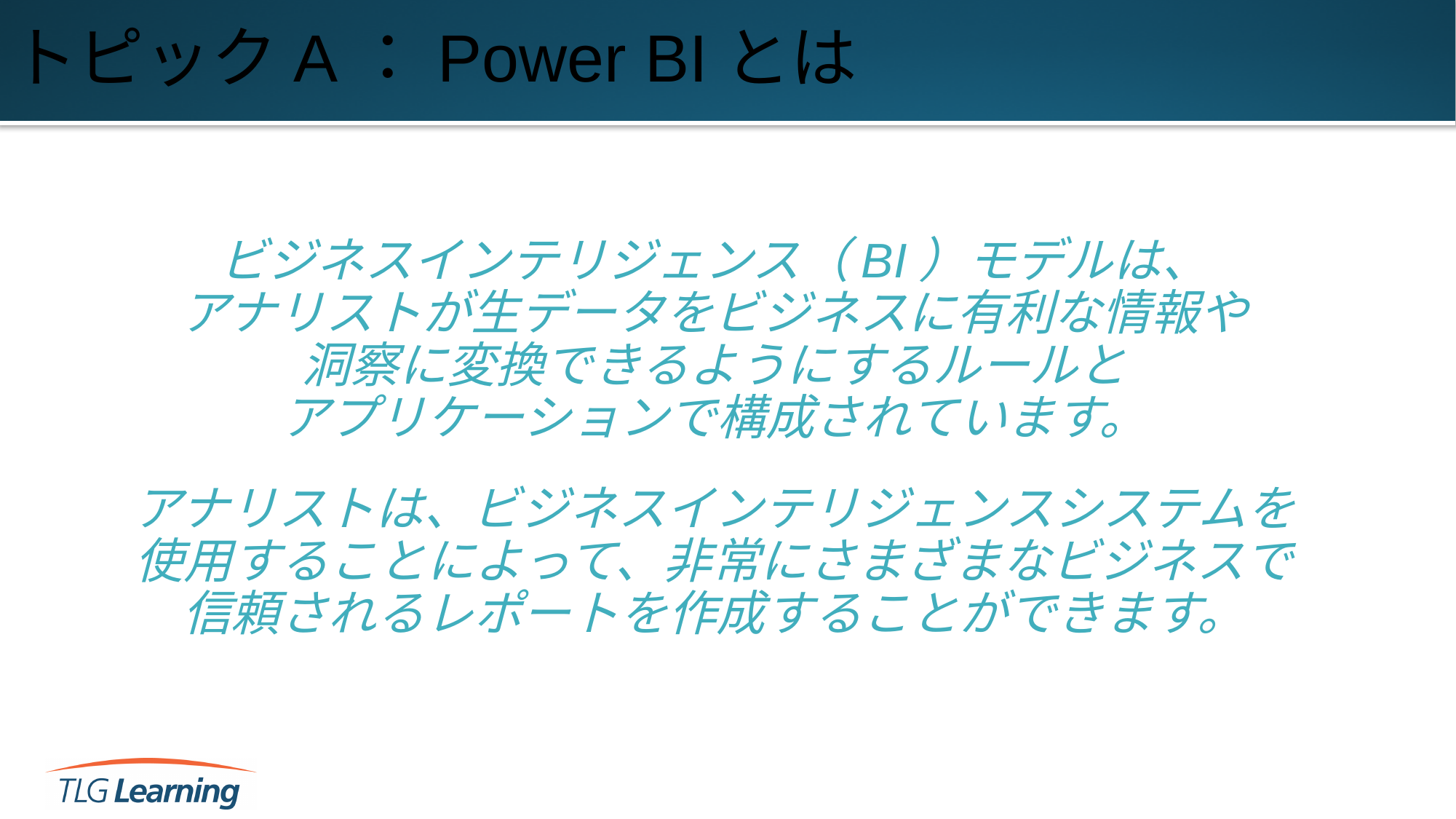

# トピックA：Power BIとは
ビジネスインテリジェンス（BI）モデルは、
アナリストが生データをビジネスに有利な情報や
洞察に変換できるようにするルールと
アプリケーションで構成されています。
アナリストは、ビジネスインテリジェンスシステムを
使用することによって、非常にさまざまなビジネスで
信頼されるレポートを作成することができます。